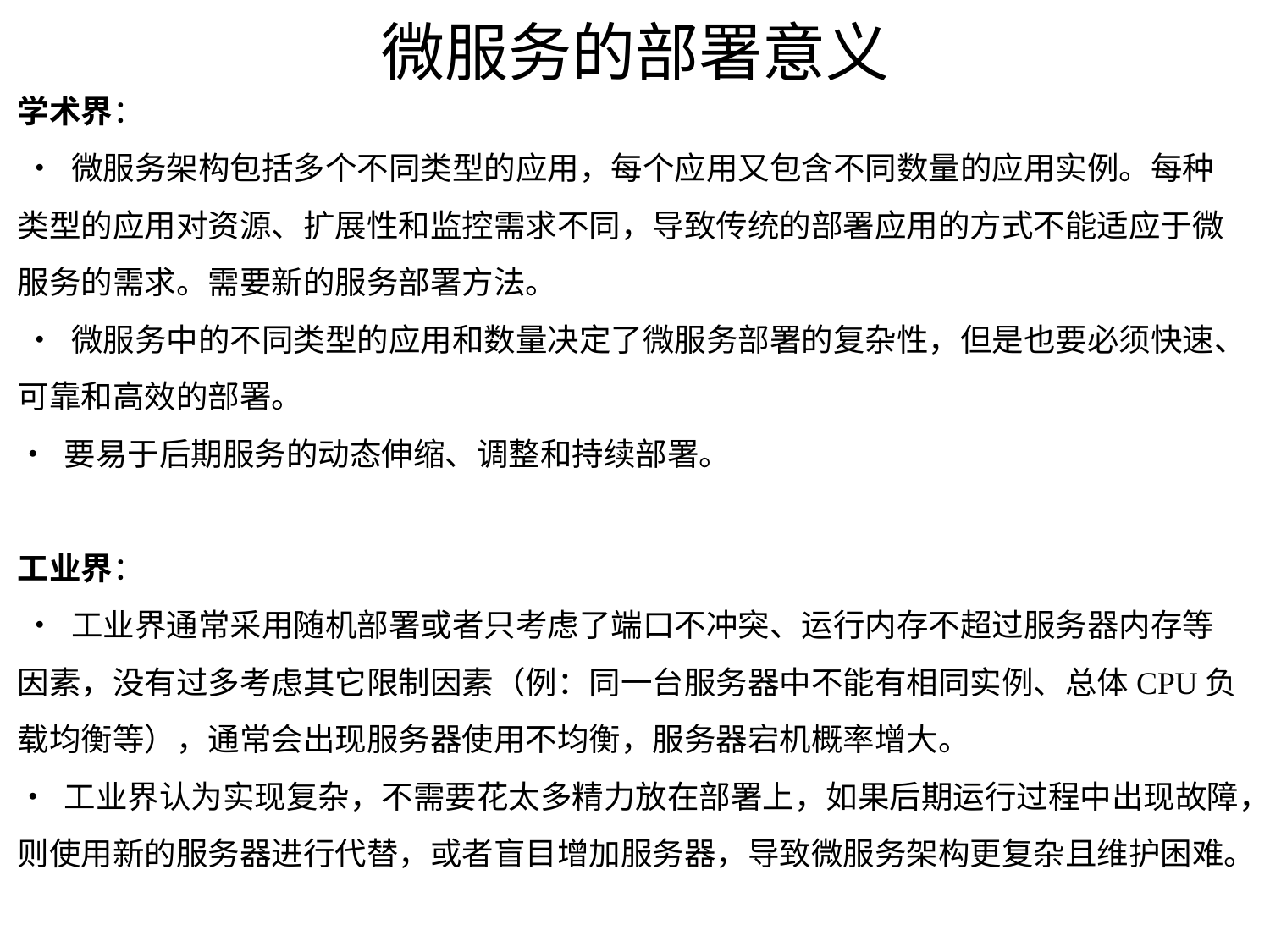

# 微服务的部署意义
学术界：
 • 微服务架构包括多个不同类型的应用，每个应用又包含不同数量的应用实例。每种类型的应用对资源、扩展性和监控需求不同，导致传统的部署应用的方式不能适应于微服务的需求。需要新的服务部署方法。
 • 微服务中的不同类型的应用和数量决定了微服务部署的复杂性，但是也要必须快速、可靠和高效的部署。
• 要易于后期服务的动态伸缩、调整和持续部署。

工业界：
 • 工业界通常采用随机部署或者只考虑了端口不冲突、运行内存不超过服务器内存等因素，没有过多考虑其它限制因素（例：同一台服务器中不能有相同实例、总体CPU负载均衡等），通常会出现服务器使用不均衡，服务器宕机概率增大。
• 工业界认为实现复杂，不需要花太多精力放在部署上，如果后期运行过程中出现故障，则使用新的服务器进行代替，或者盲目增加服务器，导致微服务架构更复杂且维护困难。